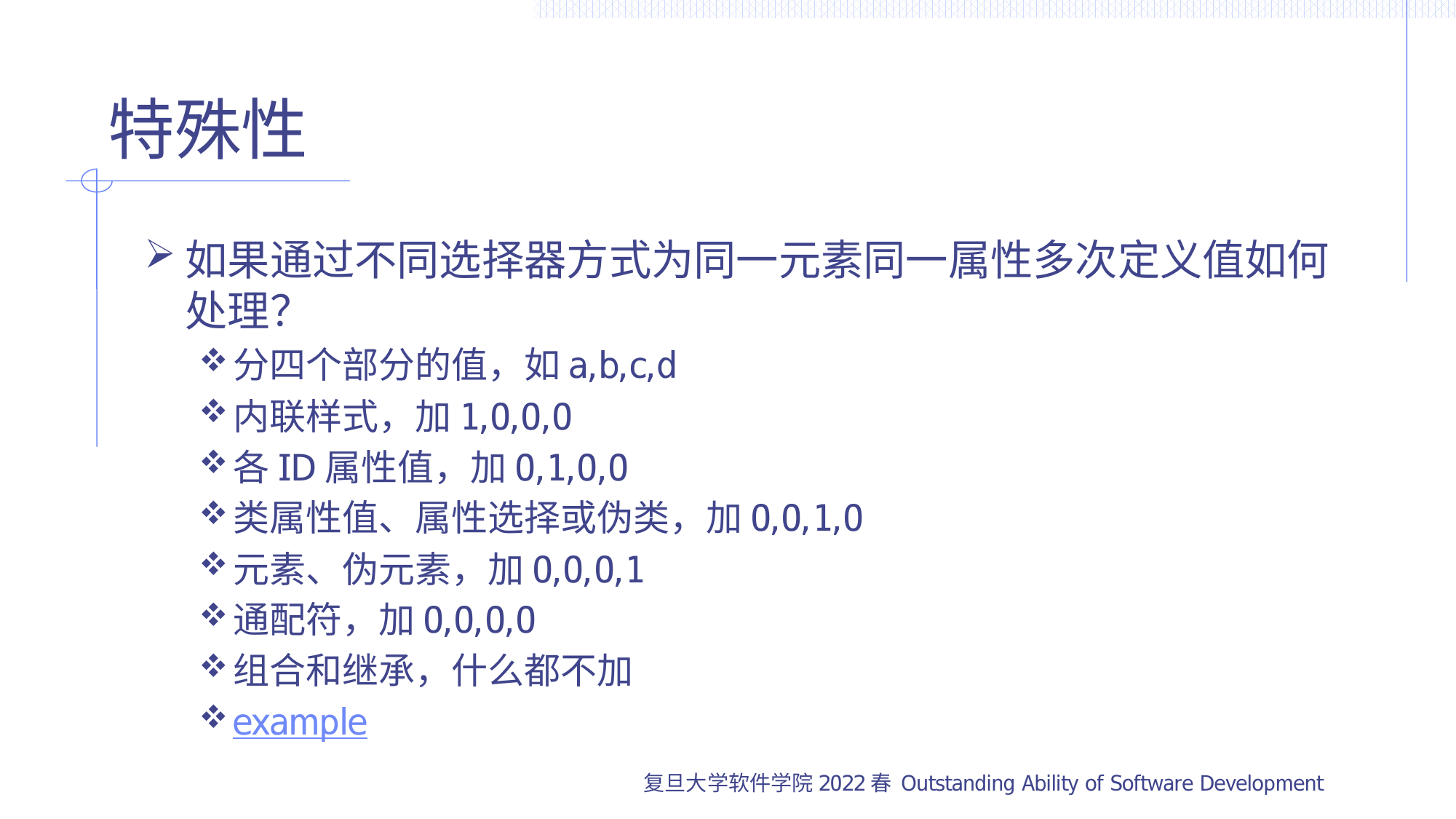

# 特殊性
如果通过不同选择器方式为同一元素同一属性多次定义值如何处理？
分四个部分的值，如a,b,c,d
内联样式，加1,0,0,0
各ID属性值，加0,1,0,0
类属性值、属性选择或伪类，加0,0,1,0
元素、伪元素，加0,0,0,1
通配符，加0,0,0,0
组合和继承，什么都不加
example